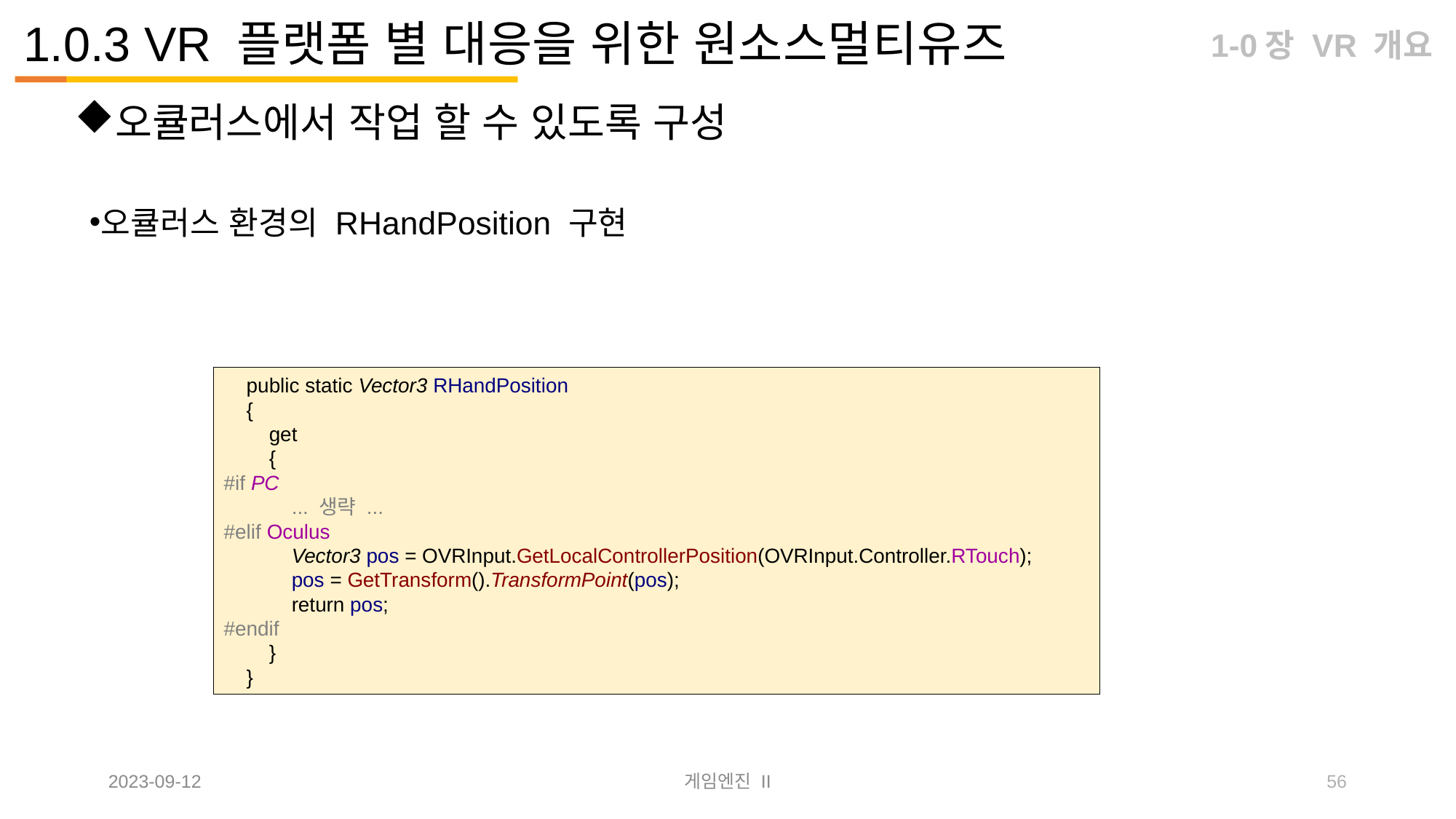

# 1.0.3 VR 플랫폼 별 대응을 위한 원소스멀티유즈
1-0장 VR 개요

오큘러스에서 작업 할 수 있도록 구성
오큘러스 환경의 RHandPosition 구현
    public static Vector3 RHandPosition
    {
        get
        {
#if PC
            ... 생략 ...
#elif Oculus
            Vector3 pos = OVRInput.GetLocalControllerPosition(OVRInput.Controller.RTouch);
            pos = GetTransform().TransformPoint(pos);
            return pos;
#endif
        }
    }
2023-09-12
게임엔진 II
56